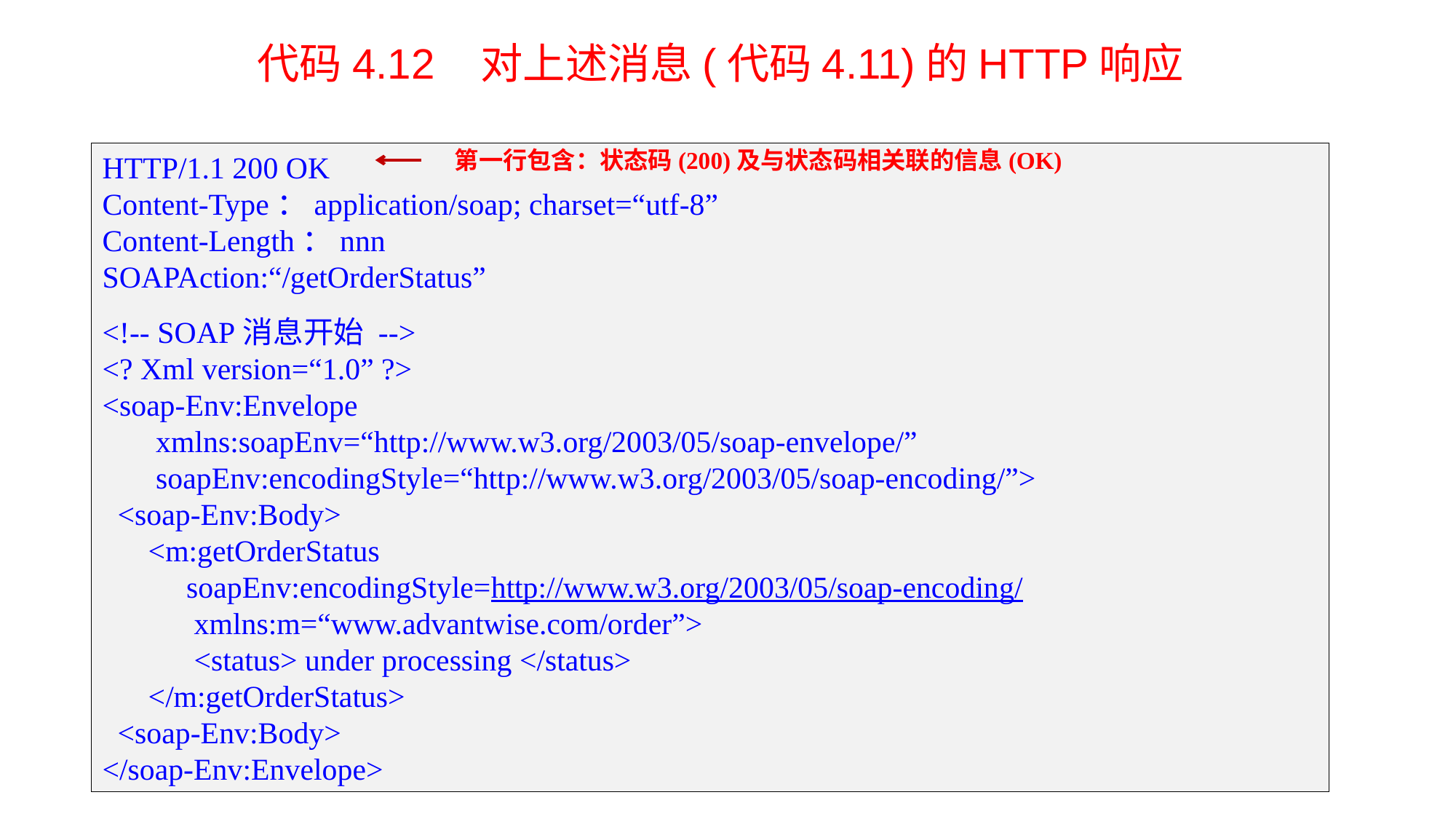

代码4.12   对上述消息(代码4.11)的HTTP响应
第一行包含：状态码(200)及与状态码相关联的信息(OK)
HTTP/1.1 200 OK
Content-Type：application/soap; charset=“utf-8”
Content-Length：nnn
SOAPAction:“/getOrderStatus”

<!-- SOAP消息开始 -->
<? Xml version=“1.0” ?>
<soap-Env:Envelope
       xmlns:soapEnv=“http://www.w3.org/2003/05/soap-envelope/”
       soapEnv:encodingStyle=“http://www.w3.org/2003/05/soap-encoding/”>
  <soap-Env:Body>
      <m:getOrderStatus
           soapEnv:encodingStyle=http://www.w3.org/2003/05/soap-encoding/
            xmlns:m=“www.advantwise.com/order”>
            <status> under processing </status>
      </m:getOrderStatus>
  <soap-Env:Body>
</soap-Env:Envelope>